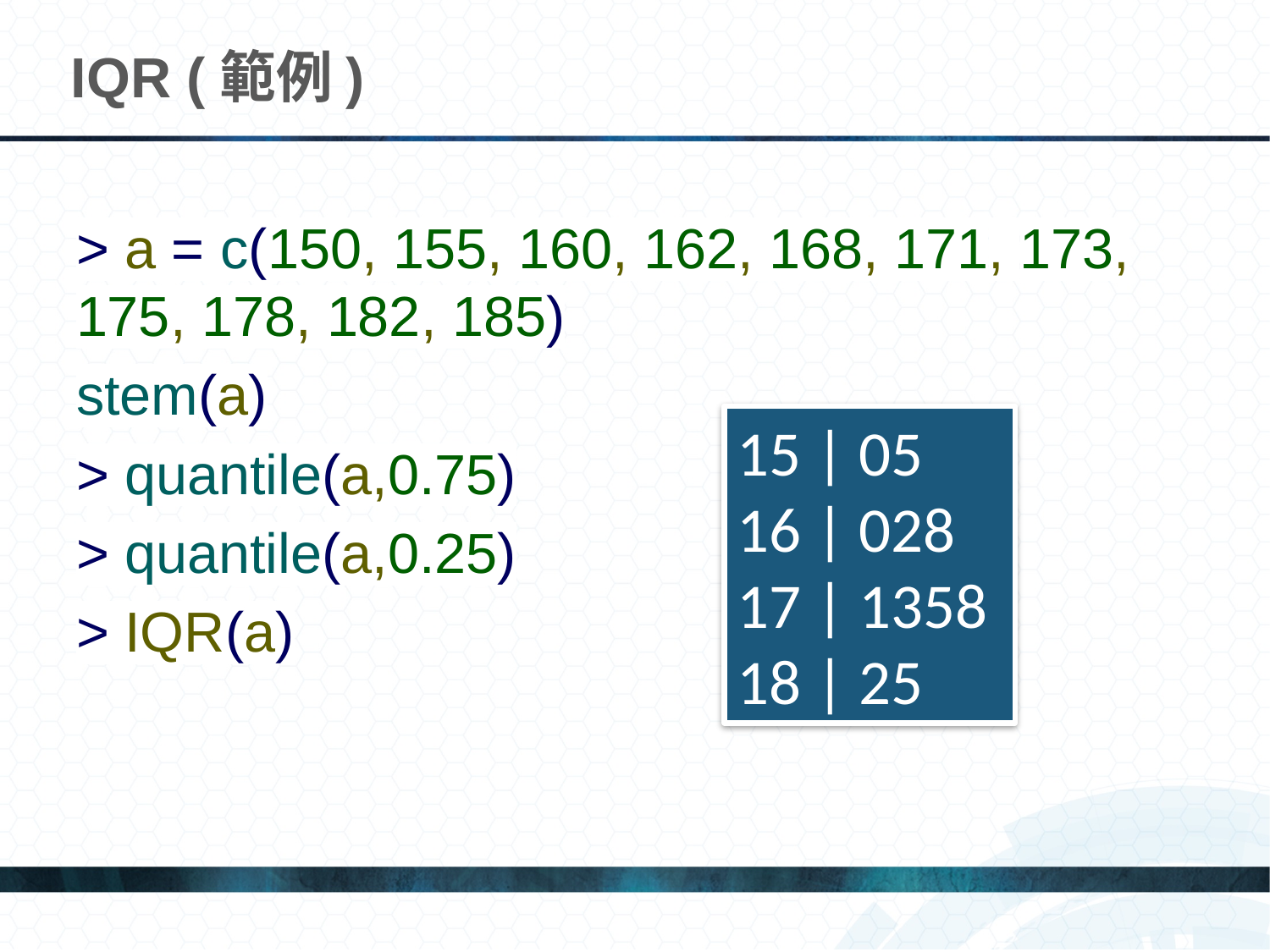

# IQR (範例)
> a = c(150, 155, 160, 162, 168, 171, 173, 175, 178, 182, 185)
stem(a)
> quantile(a,0.75)
> quantile(a,0.25)
> IQR(a)
15 | 05
16 | 028
17 | 1358
18 | 25